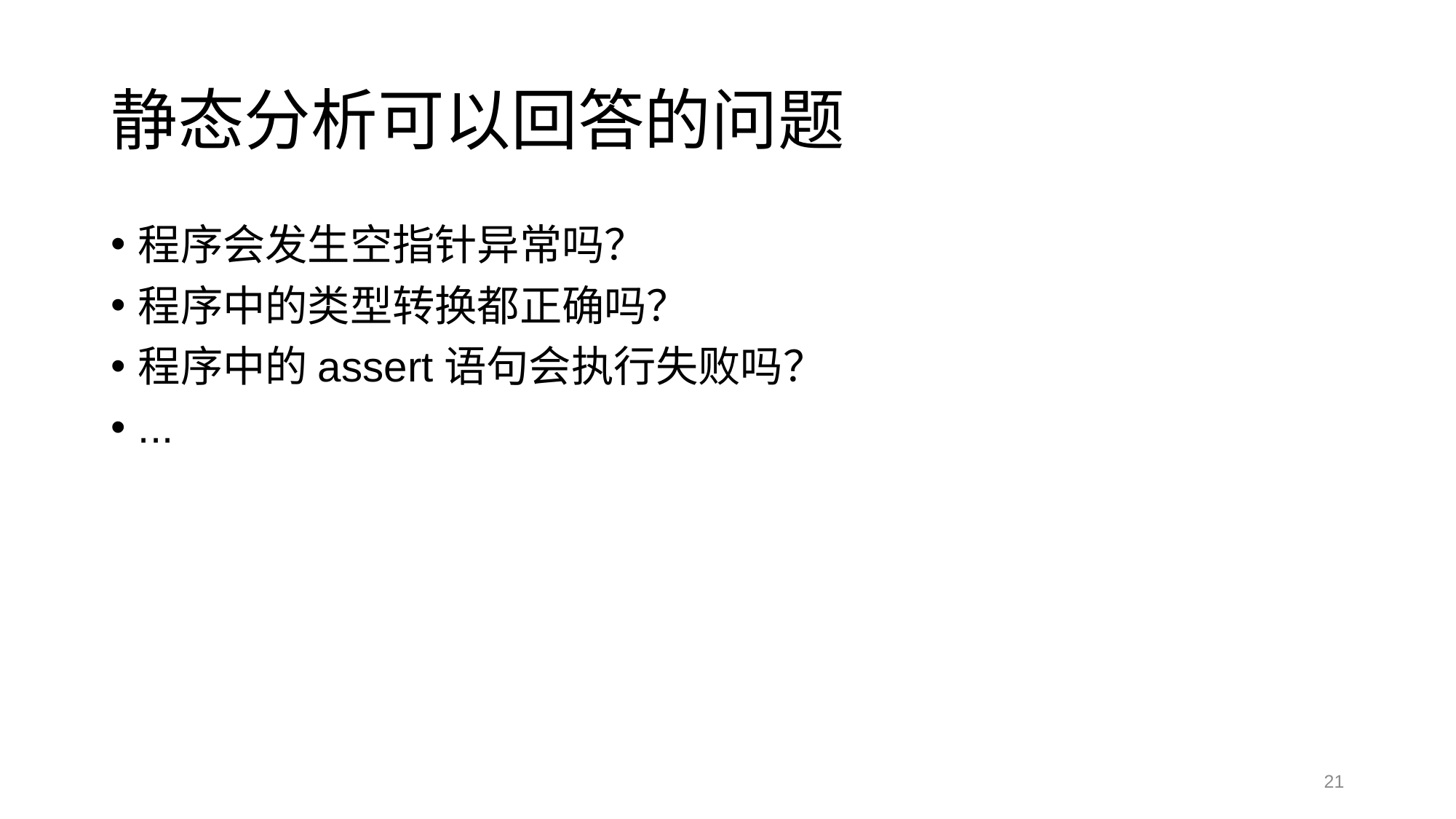

# 静态分析可以回答的问题
程序会发生空指针异常吗？
程序中的类型转换都正确吗？
程序中的assert语句会执行失败吗？
...
21